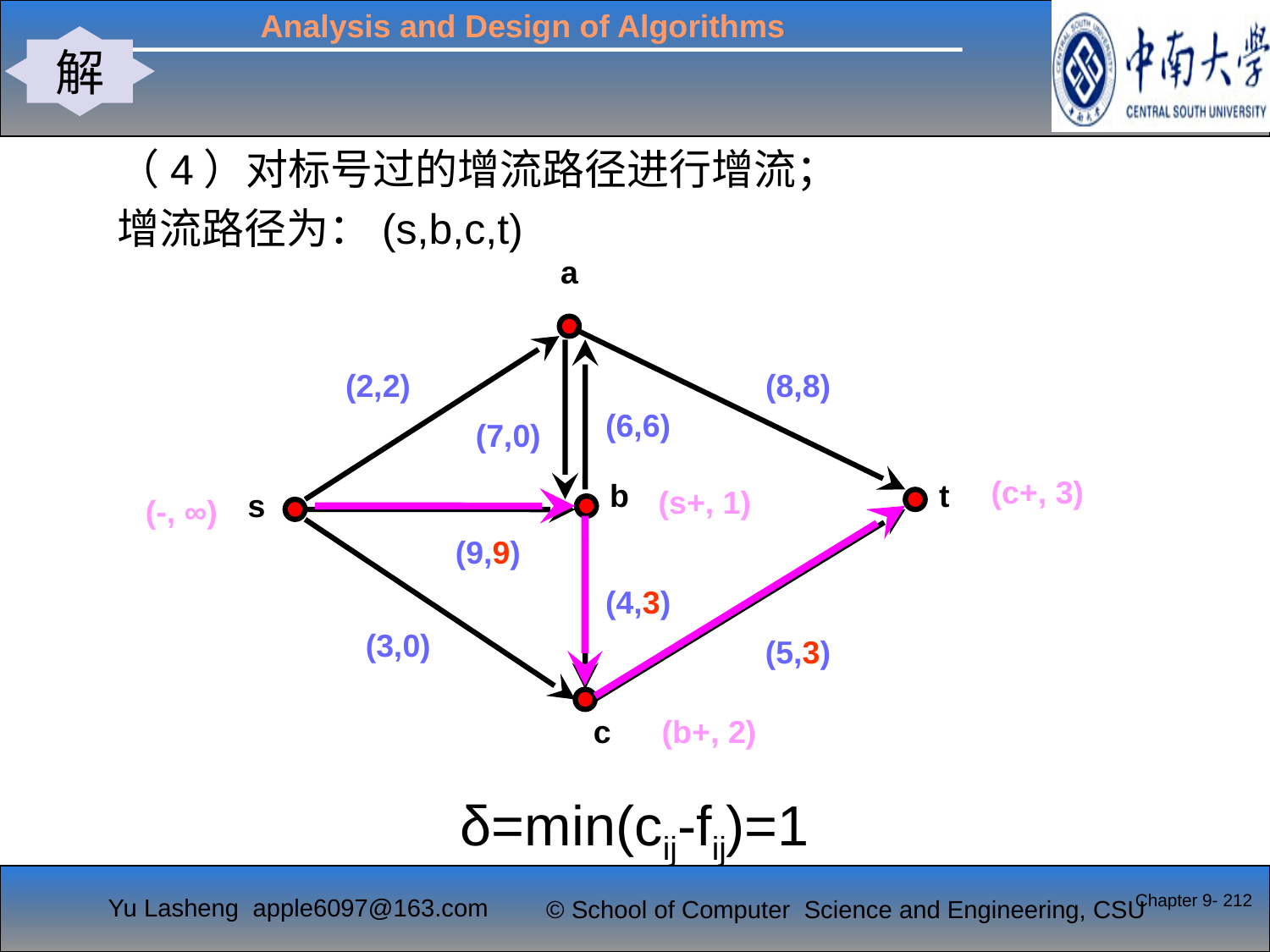

解
#
（4）对标号过的增流路径进行增流；
增流路径为：(s,b,c,t)
a

(2,2)
(8,8)
(6,6)
(7,0)
b
t
s

(9,8)

(4,2)
(5,2)
(3,0)

c
(c+, 3)
(s+, 1)

(b+, 2)
(-, ∞)
(9,9)
(4,3)
(5,3)
δ=min(cij-fij)=1
Chapter 9- 212